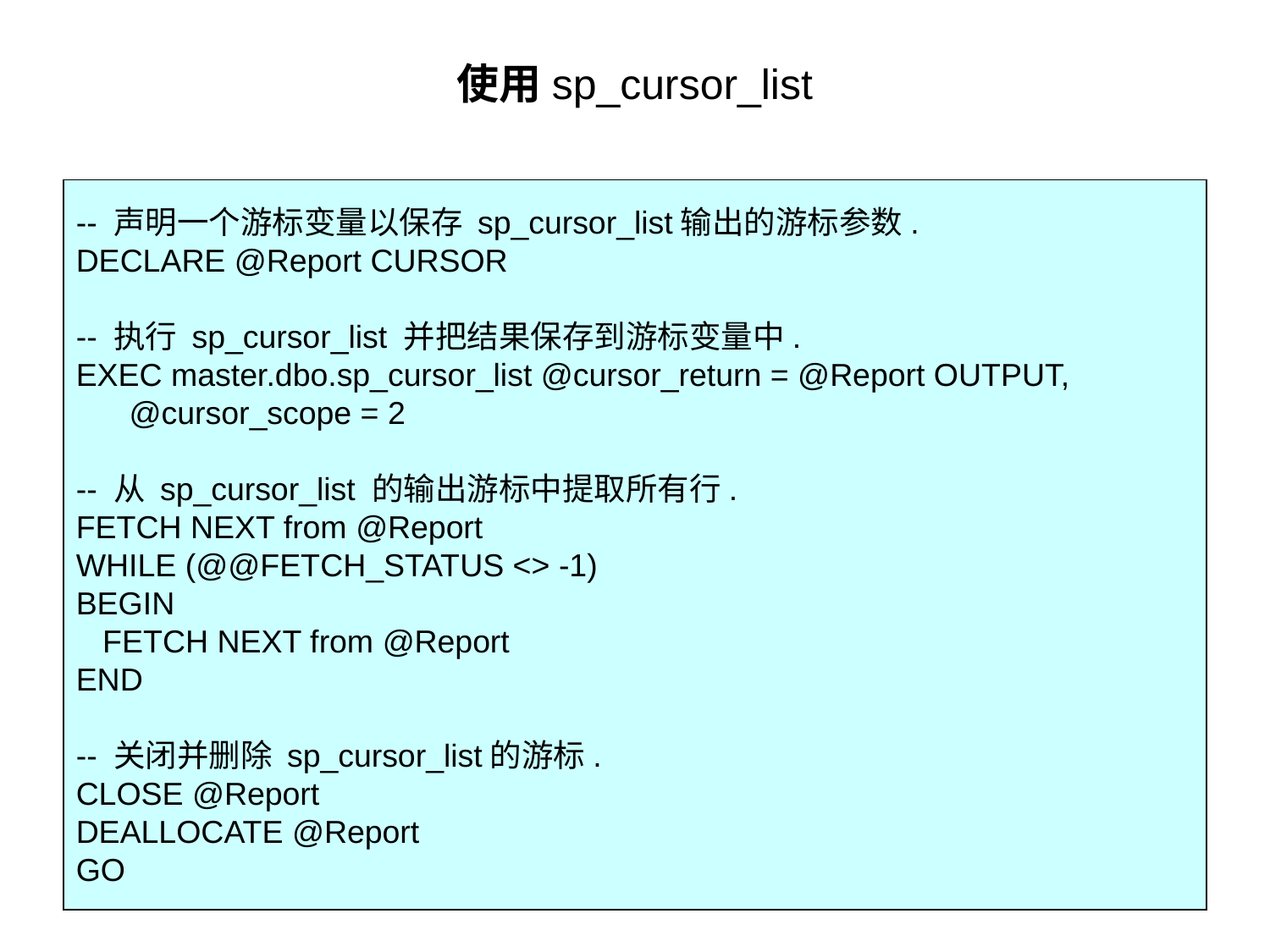

# 使用sp_cursor_list

-- 声明一个游标变量以保存 sp_cursor_list输出的游标参数.
DECLARE @Report CURSOR

-- 执行 sp_cursor_list 并把结果保存到游标变量中.
EXEC master.dbo.sp_cursor_list @cursor_return = @Report OUTPUT,
      @cursor_scope = 2

-- 从 sp_cursor_list 的输出游标中提取所有行.
FETCH NEXT from @Report
WHILE (@@FETCH_STATUS <> -1)
BEGIN
   FETCH NEXT from @Report
END

-- 关闭并删除 sp_cursor_list的游标.
CLOSE @Report
DEALLOCATE @Report
GO